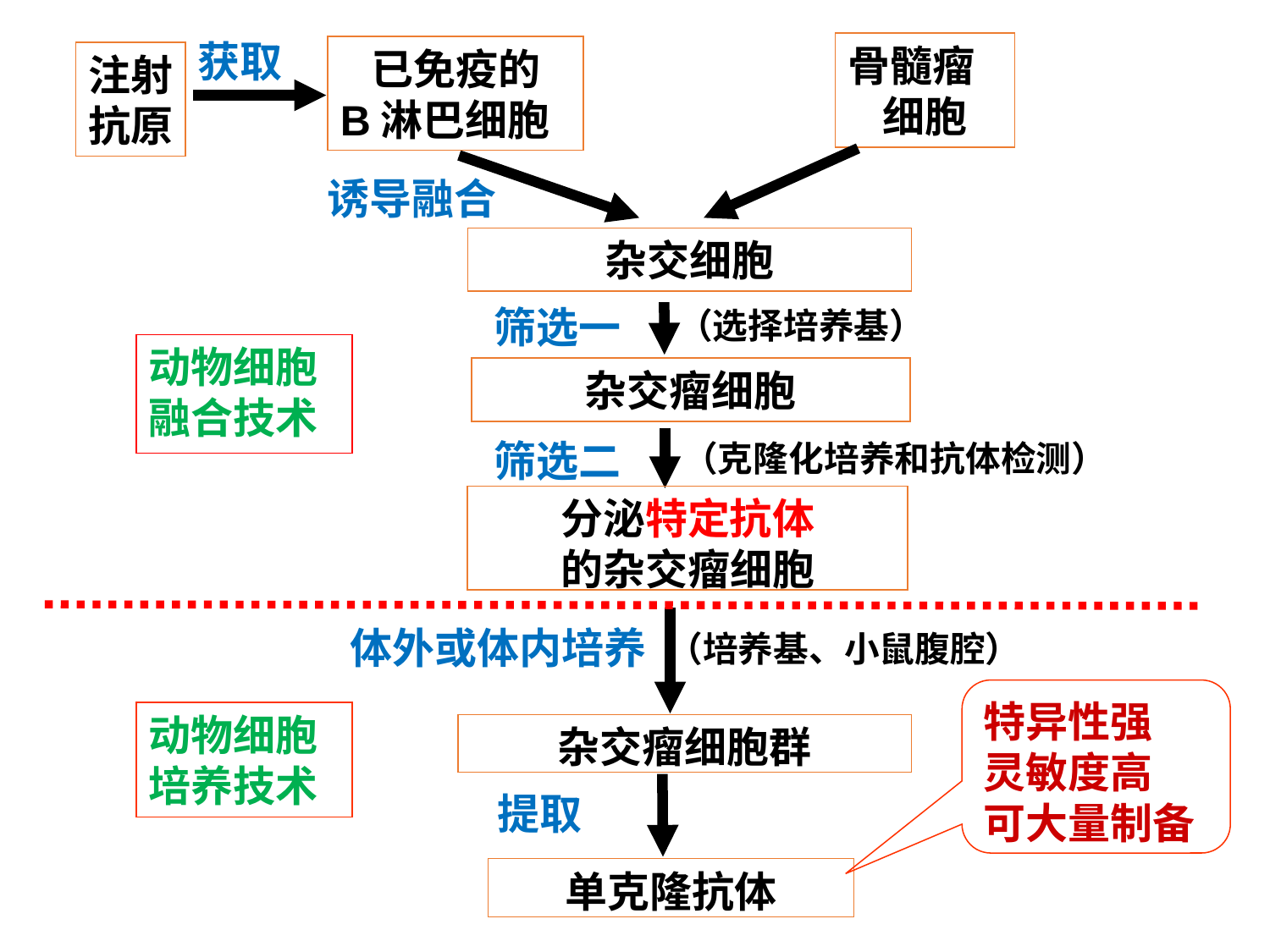

获取
骨髓瘤
细胞
已免疫的
B淋巴细胞
注射
抗原
   诱导融合
杂交细胞
筛选一
动物细胞融合技术
杂交瘤细胞
筛选二
分泌特定抗体
的杂交瘤细胞
体外或体内培养
特异性强
灵敏度高
可大量制备
动物细胞培养技术
杂交瘤细胞群
提取
单克隆抗体
（选择培养基）
（克隆化培养和抗体检测）
（培养基、小鼠腹腔）